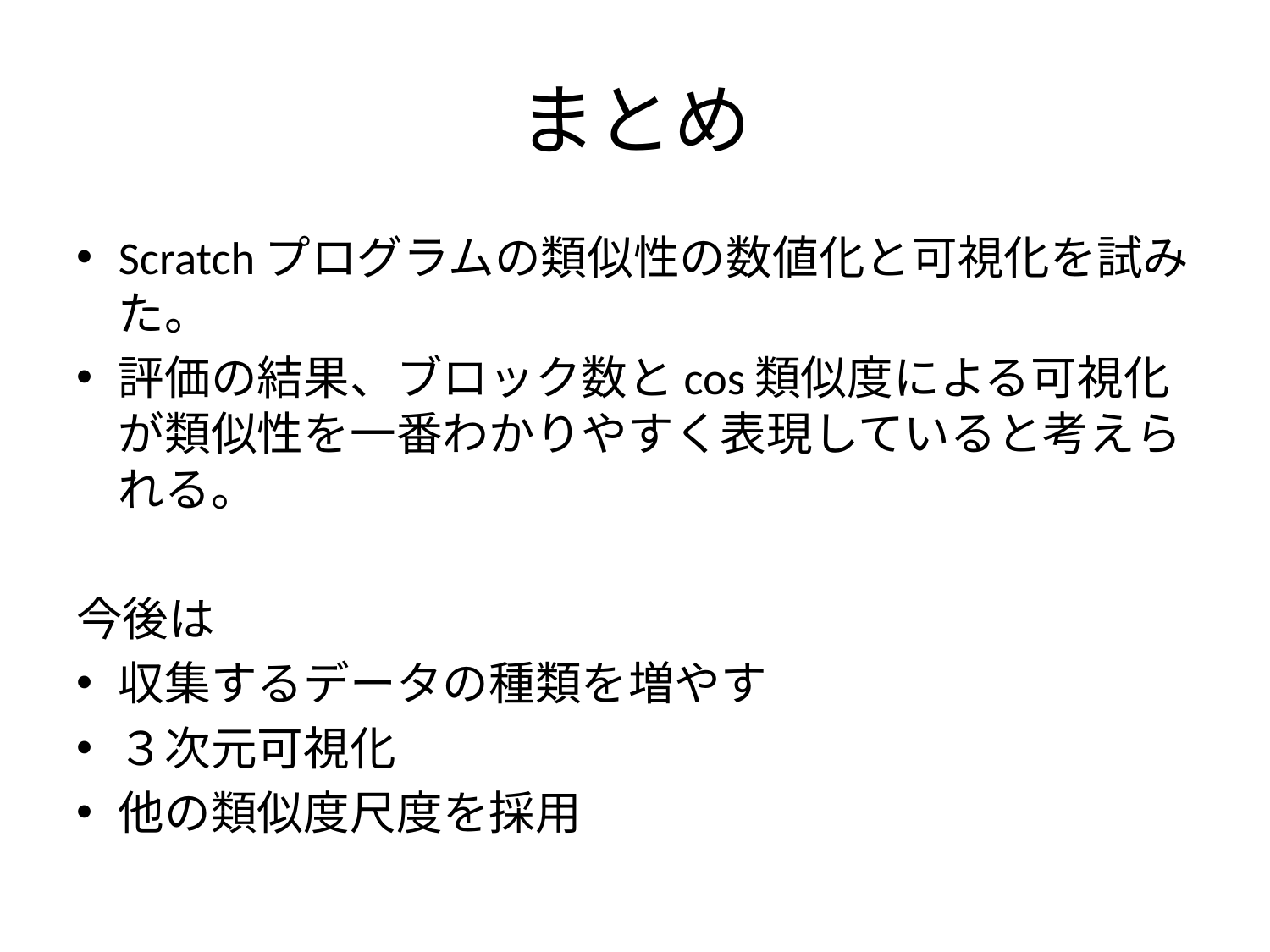

# まとめ
Scratchプログラムの類似性の数値化と可視化を試みた。
評価の結果、ブロック数とcos類似度による可視化が類似性を一番わかりやすく表現していると考えられる。

今後は
収集するデータの種類を増やす
３次元可視化
他の類似度尺度を採用